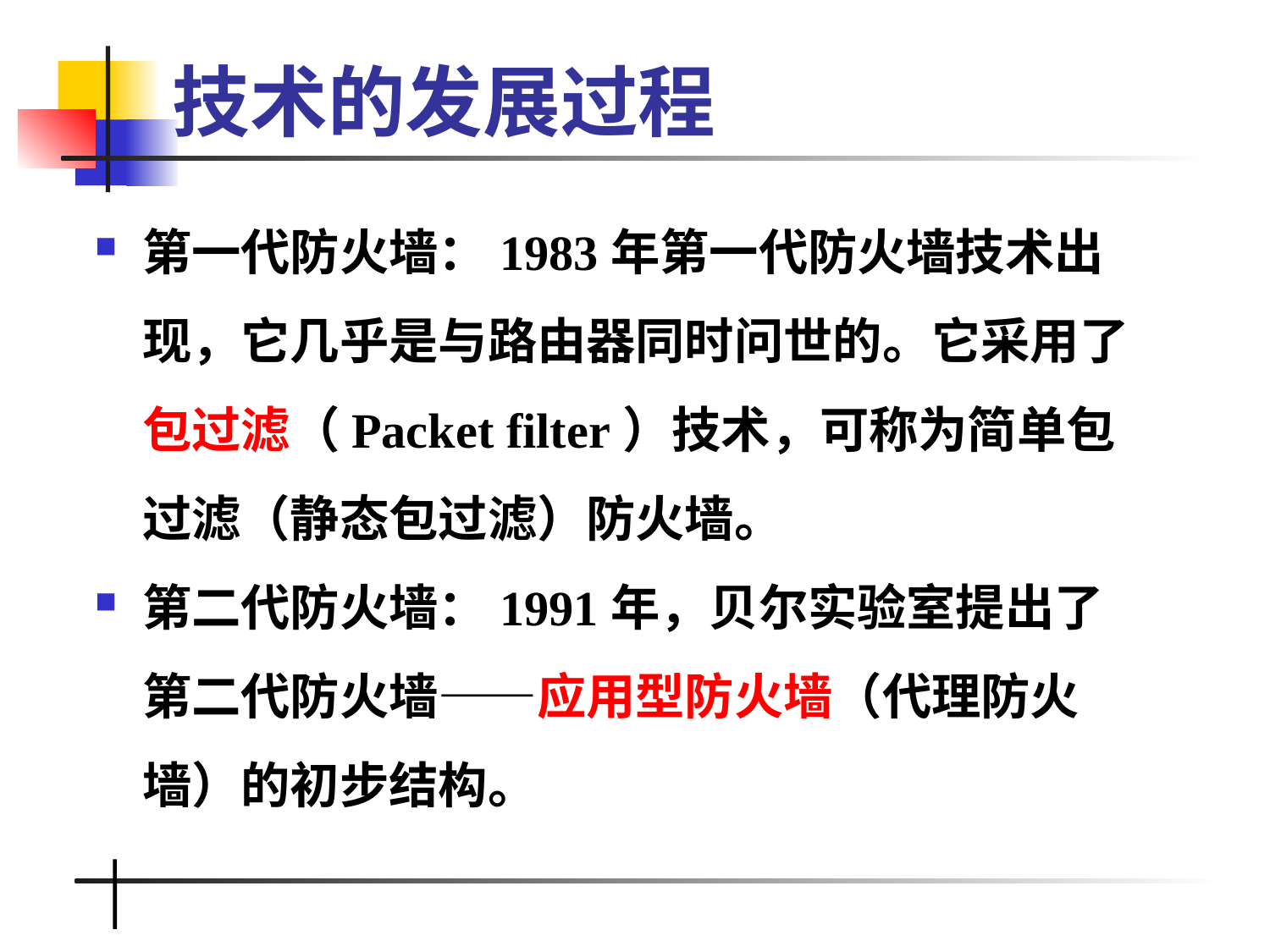

# 技术的发展过程
第一代防火墙：1983年第一代防火墙技术出现，它几乎是与路由器同时问世的。它采用了包过滤（Packet filter）技术，可称为简单包过滤（静态包过滤）防火墙。
第二代防火墙：1991年，贝尔实验室提出了第二代防火墙——应用型防火墙（代理防火墙）的初步结构。